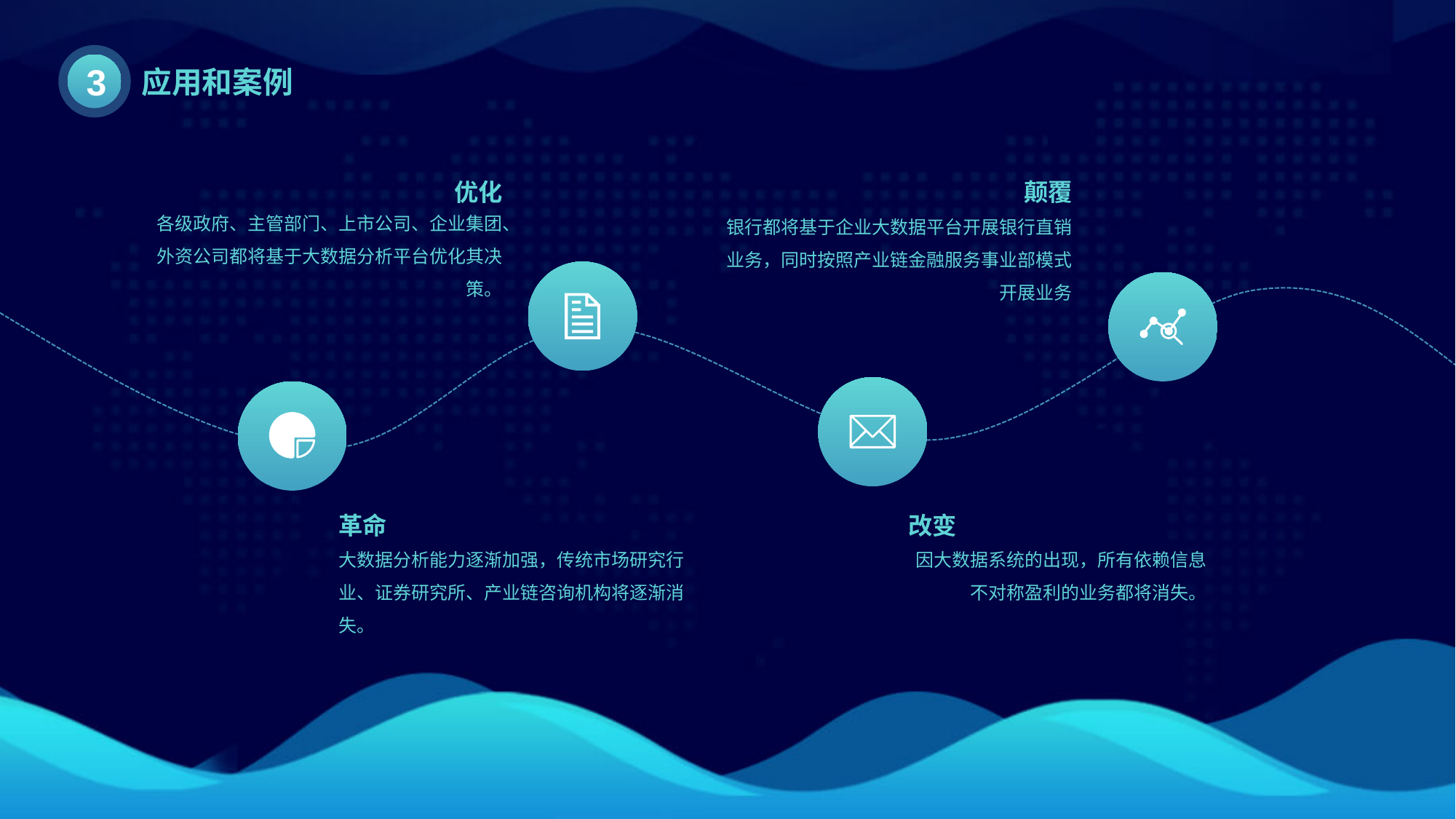

3
应用和案例
优化
各级政府、主管部门、上市公司、企业集团、外资公司都将基于大数据分析平台优化其决策。
颠覆
银行都将基于企业大数据平台开展银行直销业务，同时按照产业链金融服务事业部模式开展业务

革命
大数据分析能力逐渐加强，传统市场研究行业、证券研究所、产业链咨询机构将逐渐消失。
改变
因大数据系统的出现，所有依赖信息不对称盈利的业务都将消失。